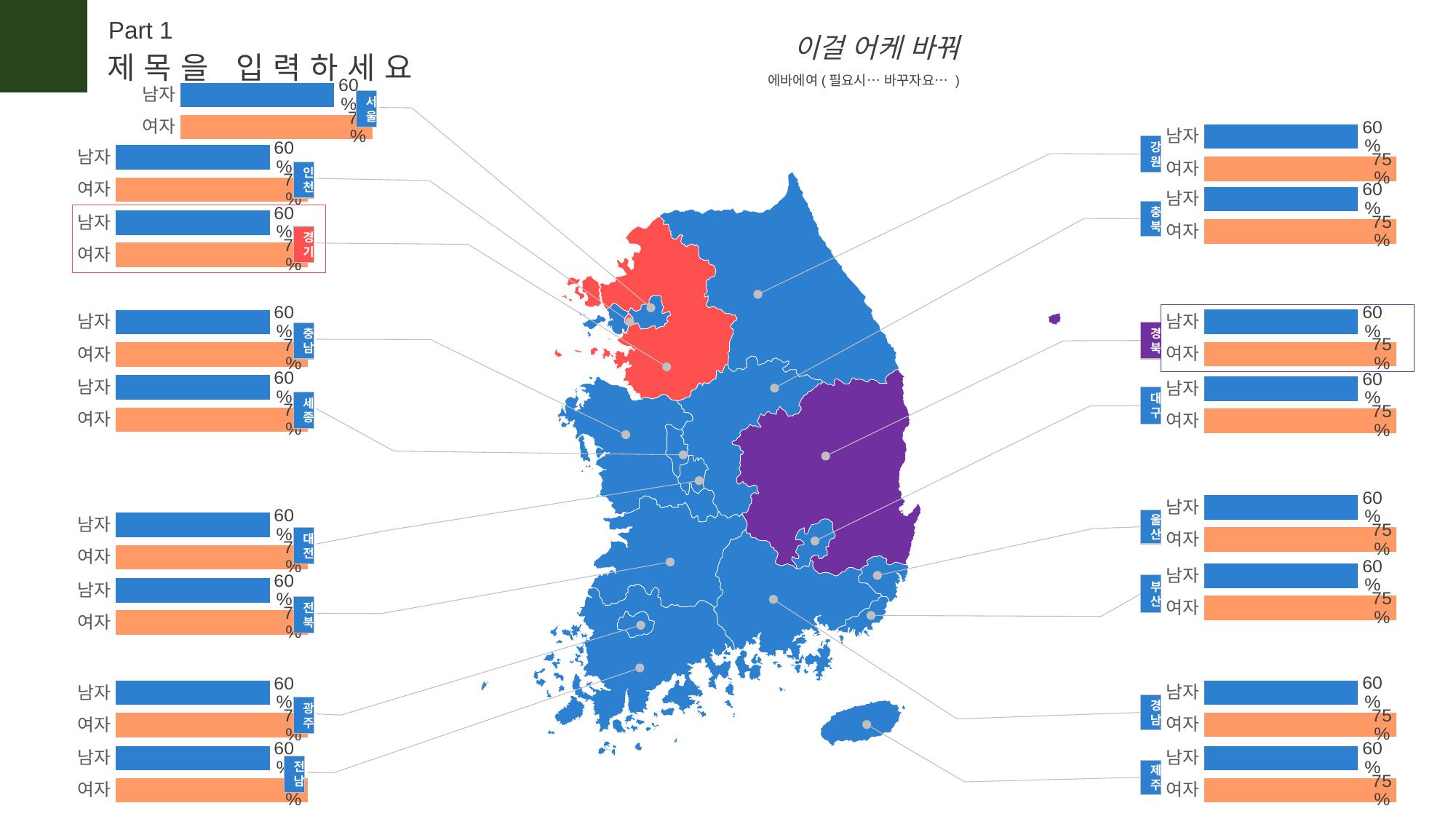

이걸 어케 바꿔
에바에여(필요시… 바꾸자요… )
Part 1
제목을 입력하세요

### Chart

| Category | 값 |
|---|---|
| 남자 | 0.6 |
| 여자 | 0.75 |
서울

### Chart

| Category | 값 |
|---|---|
| 남자 | 0.6 |
| 여자 | 0.75 |
강원

### Chart

| Category | 값 |
|---|---|
| 남자 | 0.6 |
| 여자 | 0.75 |
인천

### Chart

| Category | 값 |
|---|---|
| 남자 | 0.6 |
| 여자 | 0.75 |
충북

### Chart

| Category | 값 |
|---|---|
| 남자 | 0.6 |
| 여자 | 0.75 |
경기

### Chart

| Category | 값 |
|---|---|
| 남자 | 0.6 |
| 여자 | 0.75 |

### Chart

| Category | 값 |
|---|---|
| 남자 | 0.6 |
| 여자 | 0.75 |
경북
충남

### Chart

| Category | 값 |
|---|---|
| 남자 | 0.6 |
| 여자 | 0.75 |

### Chart

| Category | 값 |
|---|---|
| 남자 | 0.6 |
| 여자 | 0.75 |
대구
세종

### Chart

| Category | 값 |
|---|---|
| 남자 | 0.6 |
| 여자 | 0.75 |

### Chart

| Category | 값 |
|---|---|
| 남자 | 0.6 |
| 여자 | 0.75 |
울산
대전

### Chart

| Category | 값 |
|---|---|
| 남자 | 0.6 |
| 여자 | 0.75 |

### Chart

| Category | 값 |
|---|---|
| 남자 | 0.6 |
| 여자 | 0.75 |
부산
전북

### Chart

| Category | 값 |
|---|---|
| 남자 | 0.6 |
| 여자 | 0.75 |

### Chart

| Category | 값 |
|---|---|
| 남자 | 0.6 |
| 여자 | 0.75 |
경남
광주

### Chart

| Category | 값 |
|---|---|
| 남자 | 0.6 |
| 여자 | 0.75 |

### Chart

| Category | 값 |
|---|---|
| 남자 | 0.6 |
| 여자 | 0.75 |
전남
제주